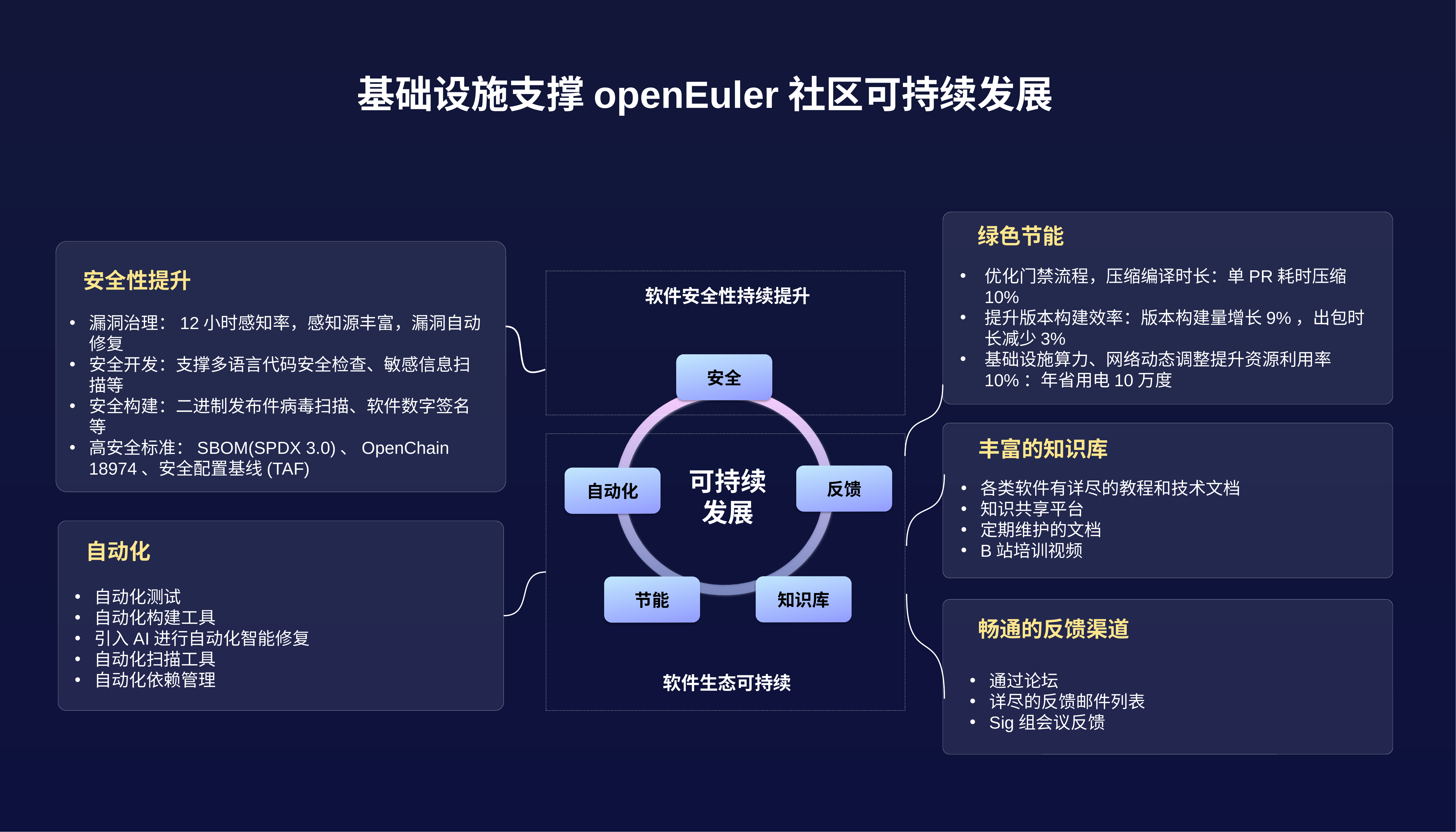

基础设施支撑openEuler社区可持续发展

绿色节能

安全性提升

优化门禁流程，压缩编译时长：单PR耗时压缩10%
提升版本构建效率：版本构建量增长9%，出包时长减少3%
基础设施算力、网络动态调整提升资源利用率10%：年省用电10万度
软件安全性持续提升
漏洞治理：12小时感知率，感知源丰富，漏洞自动修复
安全开发：支撑多语言代码安全检查、敏感信息扫描等
安全构建：二进制发布件病毒扫描、软件数字签名等
高安全标准：SBOM(SPDX 3.0)、OpenChain 18974、安全配置基线(TAF)

安全

丰富的知识库
可持续发展
反馈
自动化
各类软件有详尽的教程和技术文档
知识共享平台
定期维护的文档
B站培训视频

自动化
知识库
节能
自动化测试
自动化构建工具
引入AI进行自动化智能修复
自动化扫描工具
自动化依赖管理

畅通的反馈渠道
通过论坛
详尽的反馈邮件列表
Sig组会议反馈
软件生态可持续